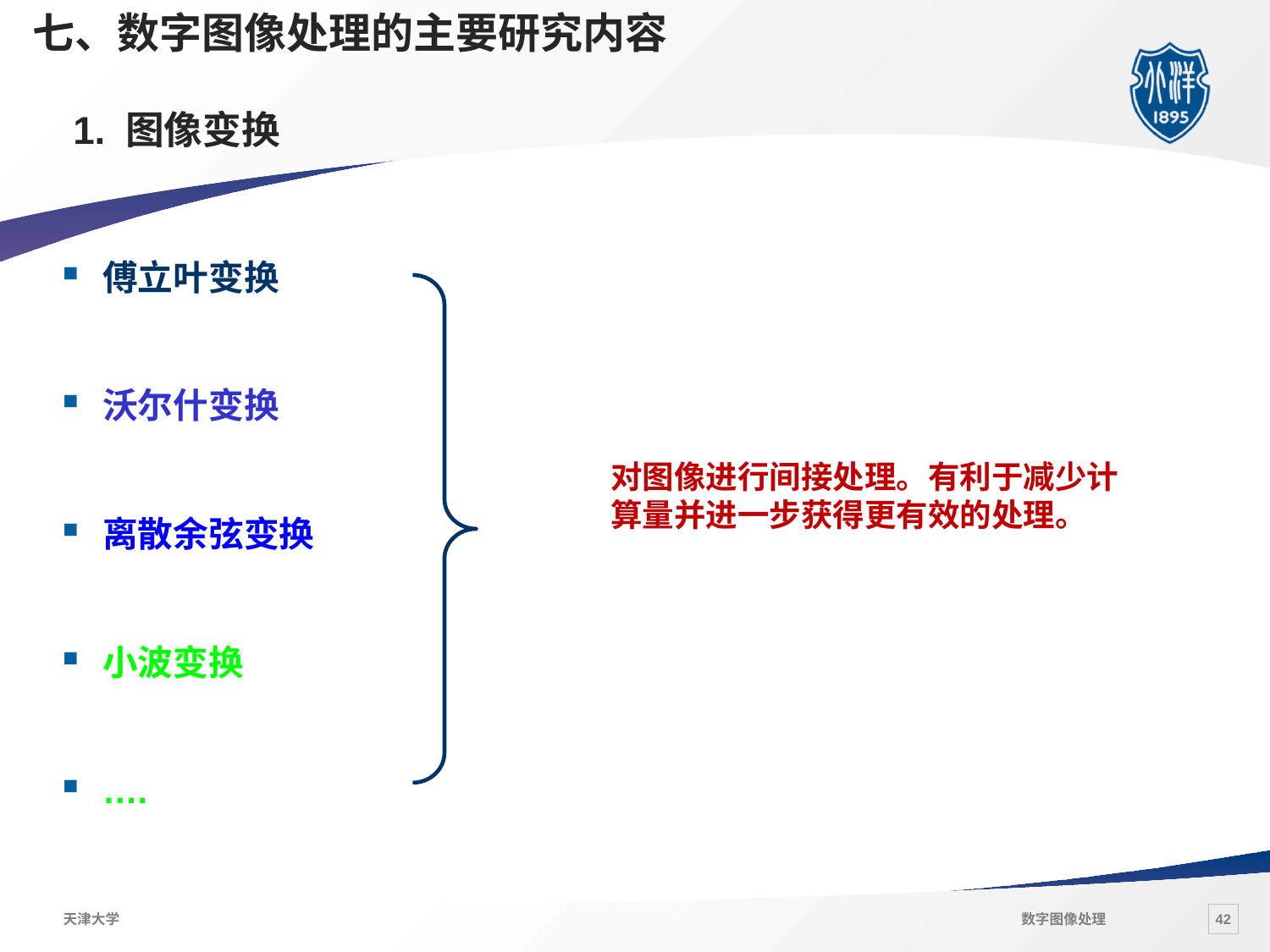

七、数字图像处理的主要研究内容
# 1. 图像变换
傅立叶变换

沃尔什变换

离散余弦变换

小波变换

….

对图像进行间接处理。有利于减少计
算量并进一步获得更有效的处理。